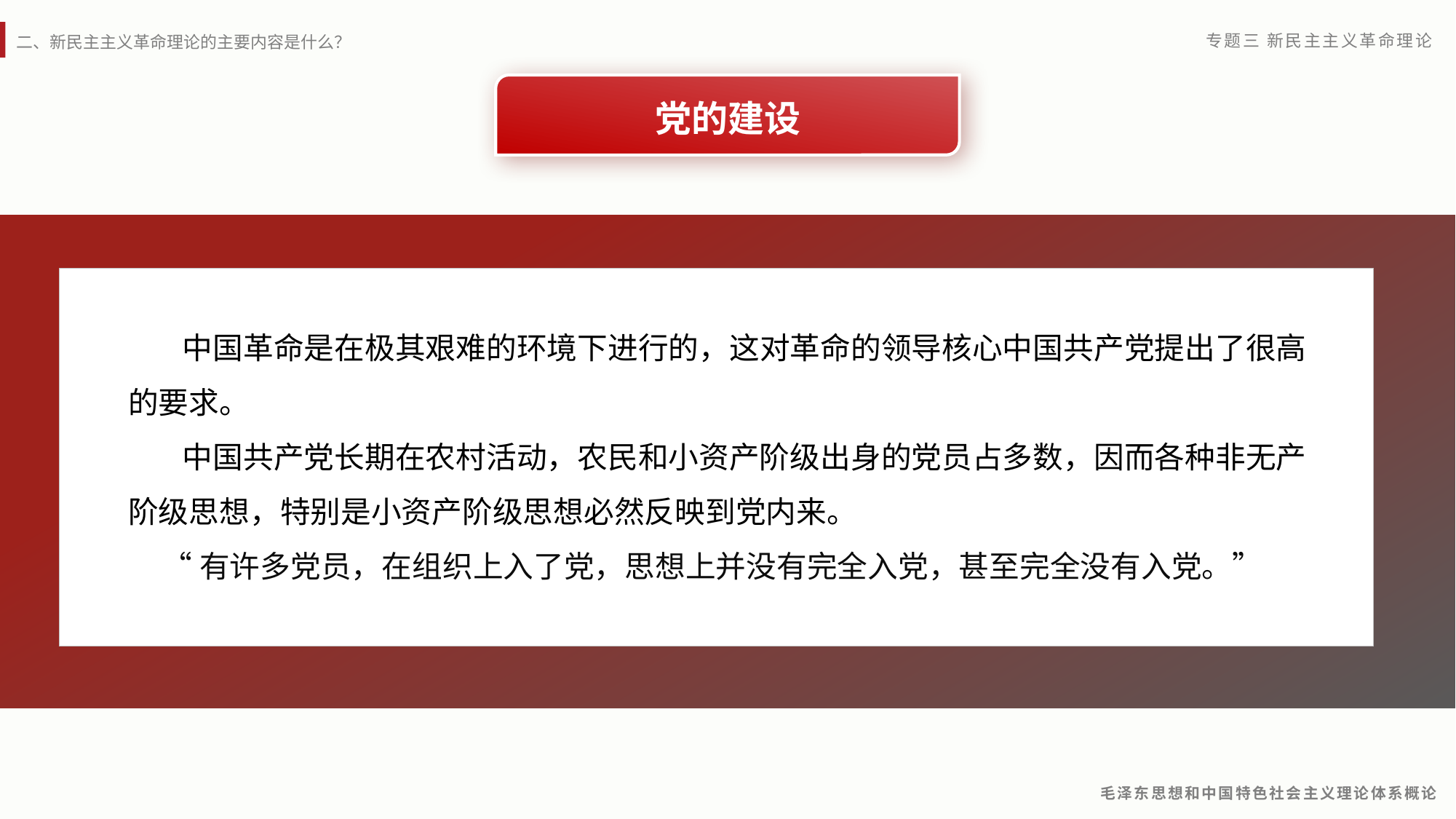

党的建设

       中国革命是在极其艰难的环境下进行的，这对革命的领导核心中国共产党提出了很高的要求。
       中国共产党长期在农村活动，农民和小资产阶级出身的党员占多数，因而各种非无产阶级思想，特别是小资产阶级思想必然反映到党内来。
     “有许多党员，在组织上入了党，思想上并没有完全入党，甚至完全没有入党。”